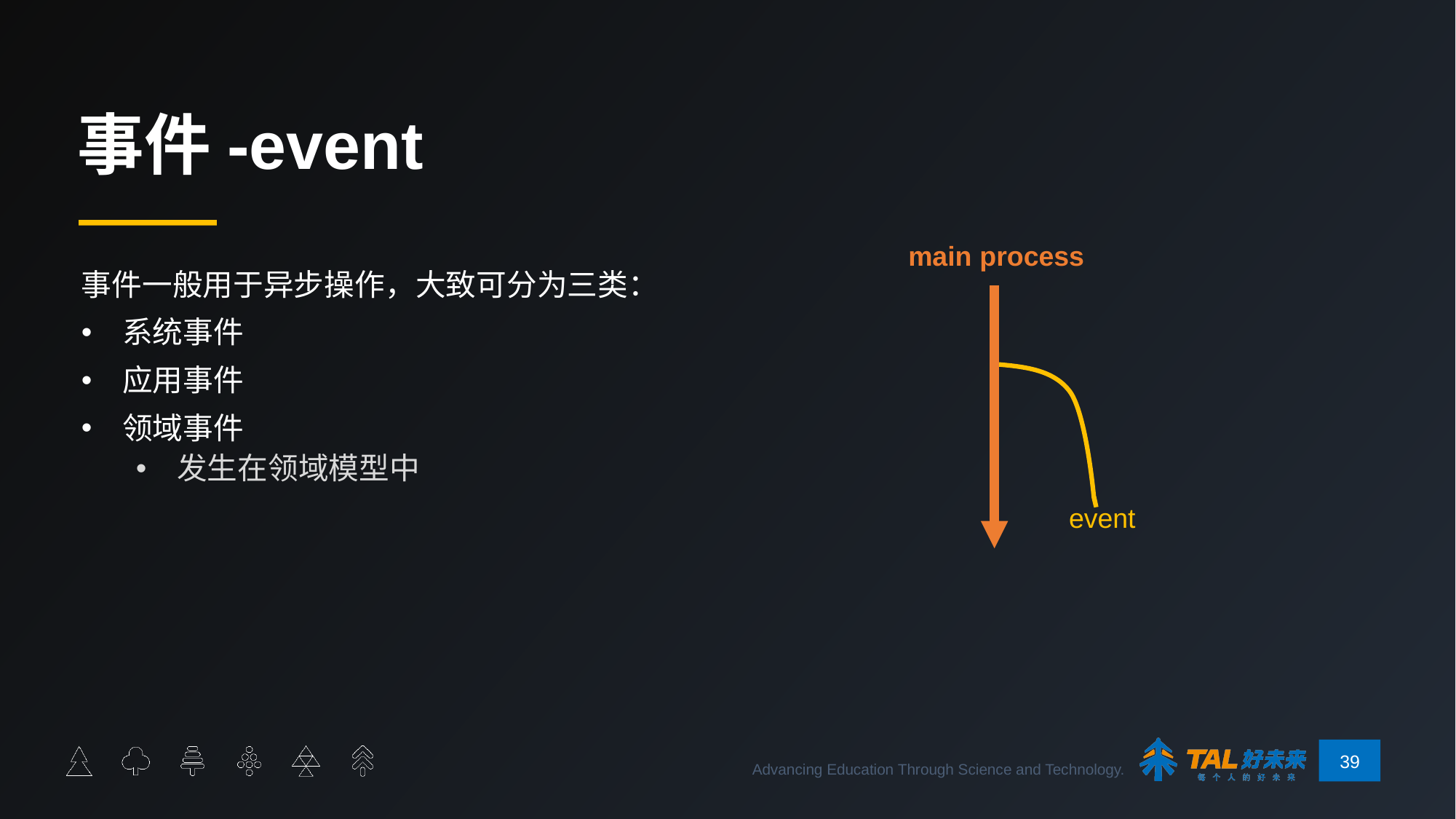

# 事件-event

main process
事件一般用于异步操作，大致可分为三类：
系统事件
应用事件
领域事件
发生在领域模型中

event
39